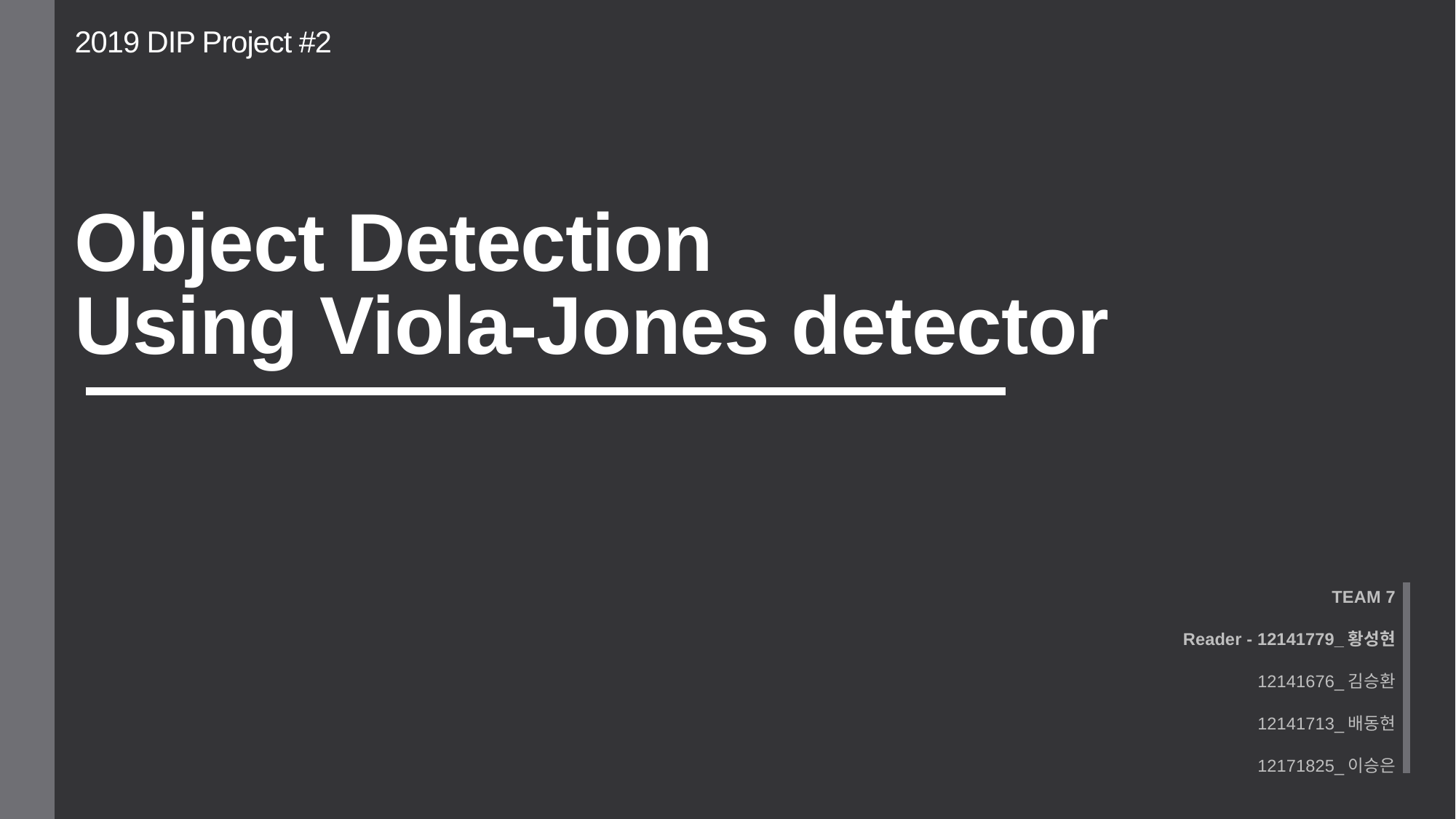

# 2019 DIP Project #2 Object Detection Using Viola-Jones detector
TEAM 7
Reader - 12141779_황성현
12141676_김승환
12141713_배동현
12171825_이승은